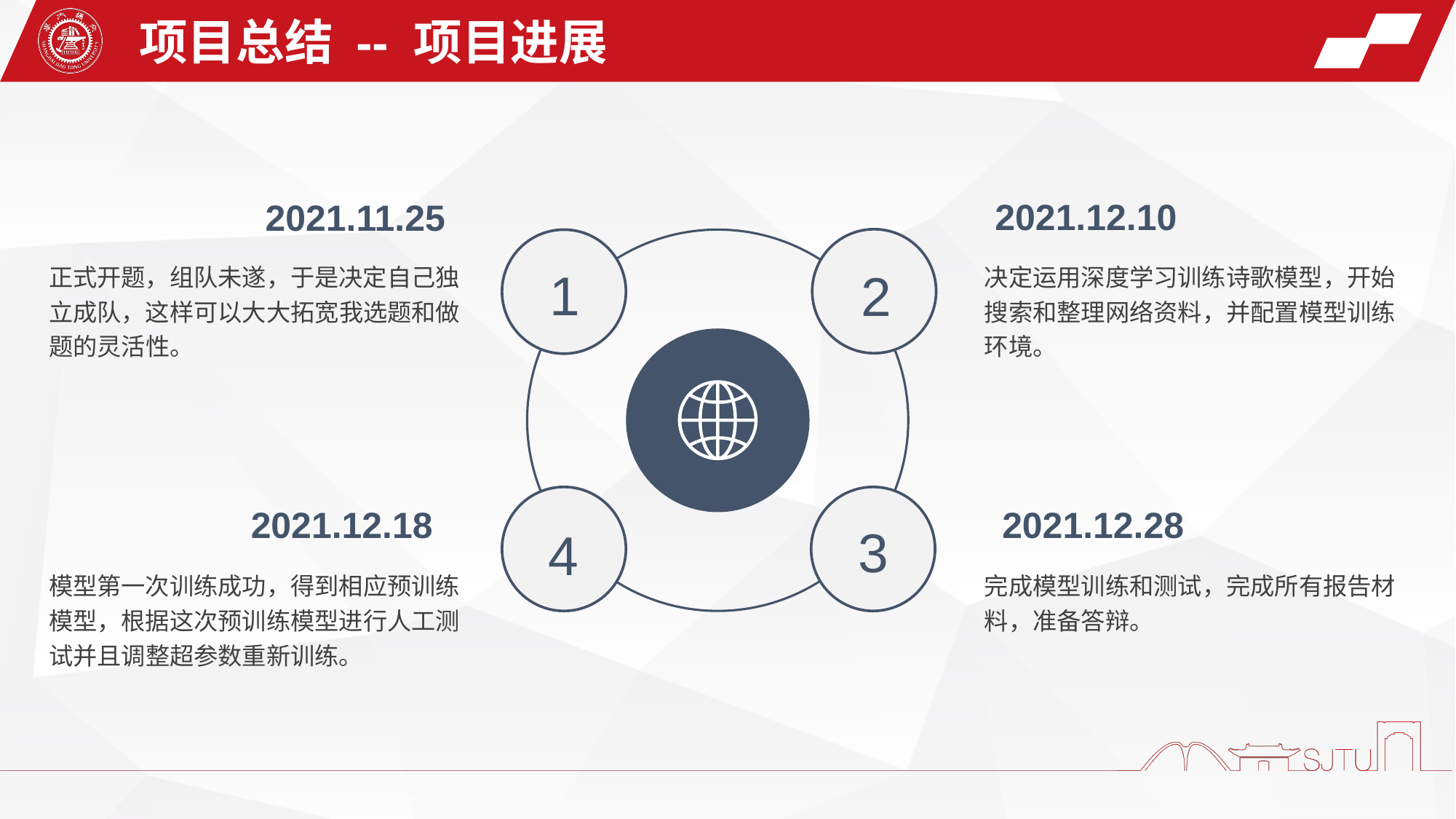

项目总结 -- 项目进展
2021.12.10
2021.11.25

1
2

3
4
决定运用深度学习训练诗歌模型，开始搜索和整理网络资料，并配置模型训练环境。
正式开题，组队未遂，于是决定自己独立成队，这样可以大大拓宽我选题和做题的灵活性。
2021.12.28
2021.12.18
模型第一次训练成功，得到相应预训练模型，根据这次预训练模型进行人工测试并且调整超参数重新训练。
完成模型训练和测试，完成所有报告材料，准备答辩。